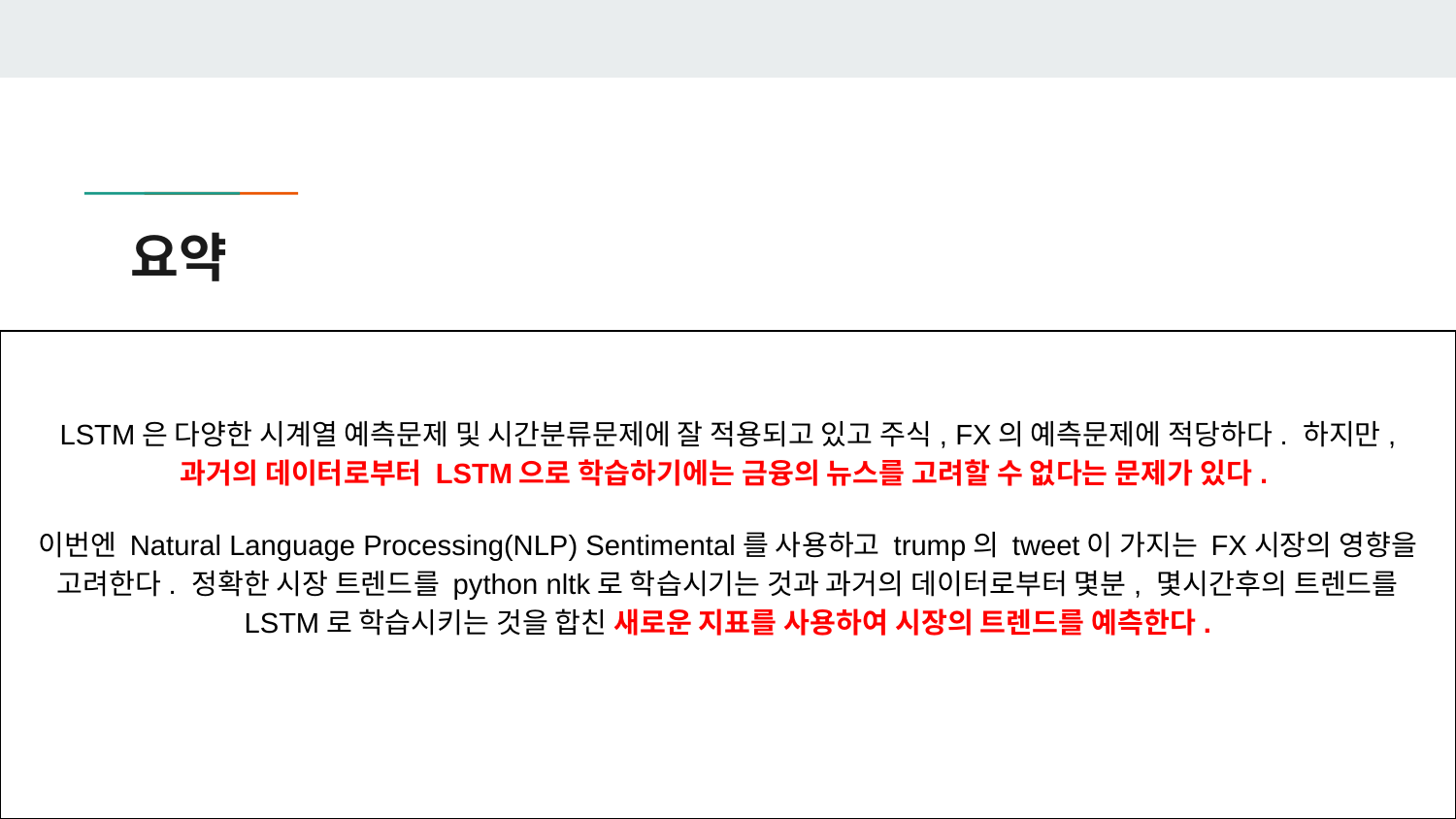

# 요약

LSTM은 다양한 시계열 예측문제 및 시간분류문제에 잘 적용되고 있고 주식, FX의 예측문제에 적당하다. 하지만, 과거의 데이터로부터 LSTM으로 학습하기에는 금융의 뉴스를 고려할 수 없다는 문제가 있다.
이번엔 Natural Language Processing(NLP) Sentimental를 사용하고 trump의 tweet이 가지는 FX시장의 영향을 고려한다. 정확한 시장 트렌드를 python nltk로 학습시기는 것과 과거의 데이터로부터 몇분, 몇시간후의 트렌드를 LSTM로 학습시키는 것을 합친 새로운 지표를 사용하여 시장의 트렌드를 예측한다.